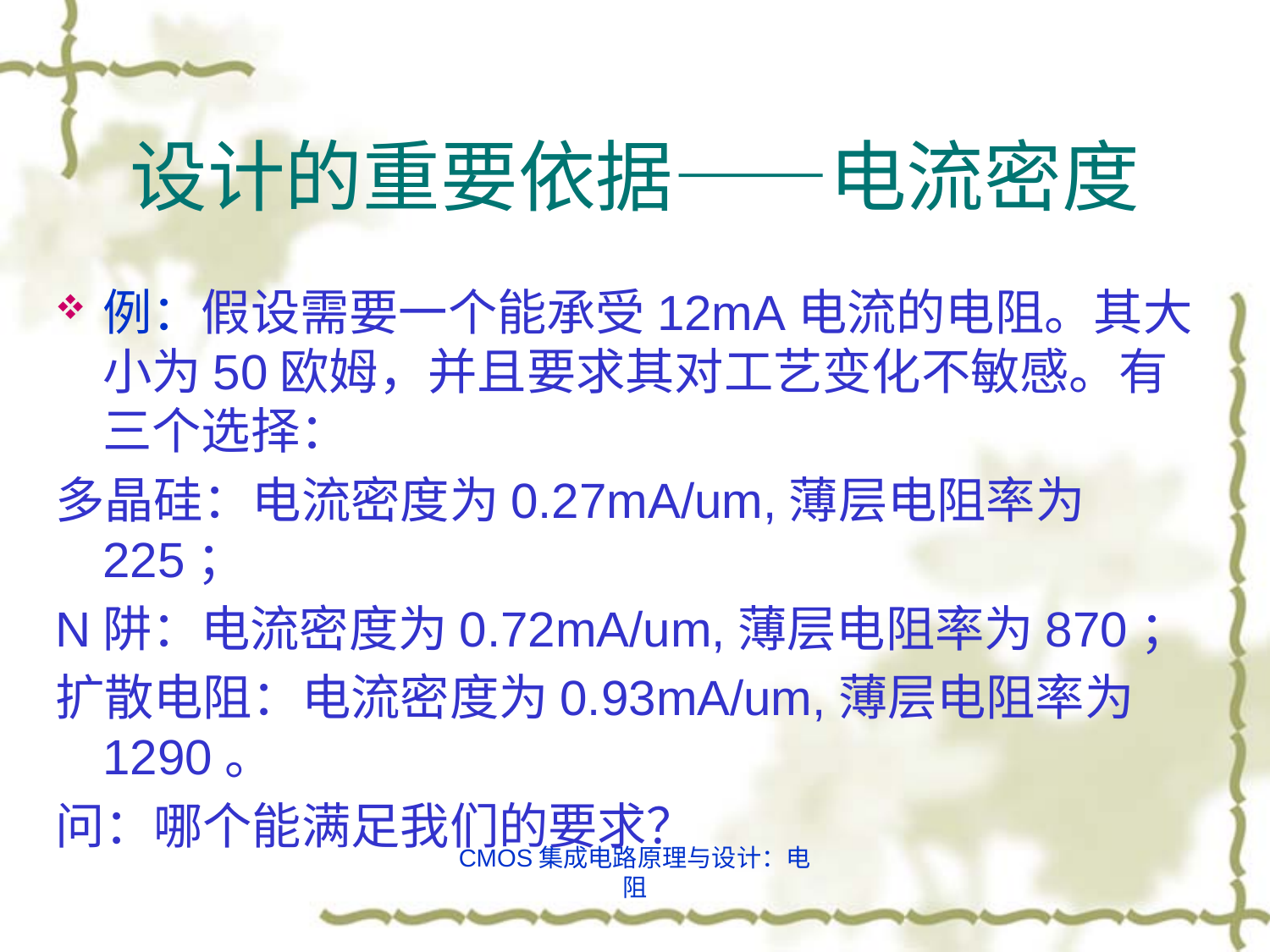

# 设计的重要依据——电流密度
例：假设需要一个能承受12mA电流的电阻。其大小为50欧姆，并且要求其对工艺变化不敏感。有三个选择：
多晶硅：电流密度为0.27mA/um,薄层电阻率为225；
N阱：电流密度为0.72mA/um,薄层电阻率为870；
扩散电阻：电流密度为0.93mA/um,薄层电阻率为1290。
问：哪个能满足我们的要求？

CMOS集成电路原理与设计：电阻
44